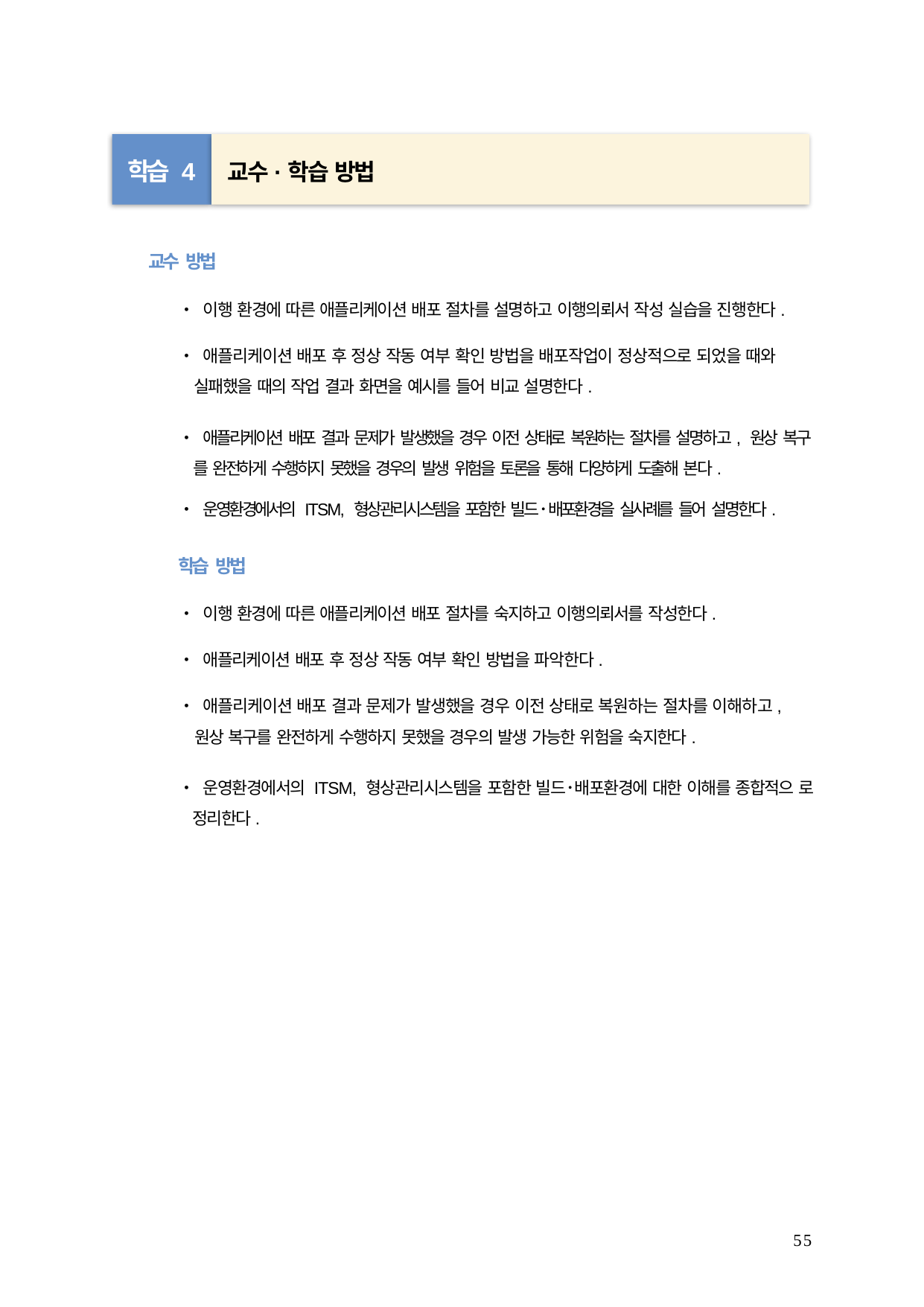

학습 4	교수·학습 방법
교수 방법

• 이행 환경에 따른 애플리케이션 배포 절차를 설명하고 이행의뢰서 작성 실습을 진행한다.

• 애플리케이션 배포 후 정상 작동 여부 확인 방법을 배포작업이 정상적으로 되었을 때와

실패했을 때의 작업 결과 화면을 예시를 들어 비교 설명한다.

• 애플리케이션 배포 결과 문제가 발생했을 경우 이전 상태로 복원하는 절차를 설명하고, 원상 복구 를 완전하게 수행하지 못했을 경우의 발생 위험을 토론을 통해 다양하게 도출해 본다.

• 운영환경에서의 ITSM, 형상관리시스템을 포함한 빌드･배포환경을 실사례를 들어 설명한다.

학습 방법

• 이행 환경에 따른 애플리케이션 배포 절차를 숙지하고 이행의뢰서를 작성한다.

• 애플리케이션 배포 후 정상 작동 여부 확인 방법을 파악한다.

• 애플리케이션 배포 결과 문제가 발생했을 경우 이전 상태로 복원하는 절차를 이해하고,

원상 복구를 완전하게 수행하지 못했을 경우의 발생 가능한 위험을 숙지한다.

• 운영환경에서의 ITSM, 형상관리시스템을 포함한 빌드･배포환경에 대한 이해를 종합적으 로 정리한다.

55